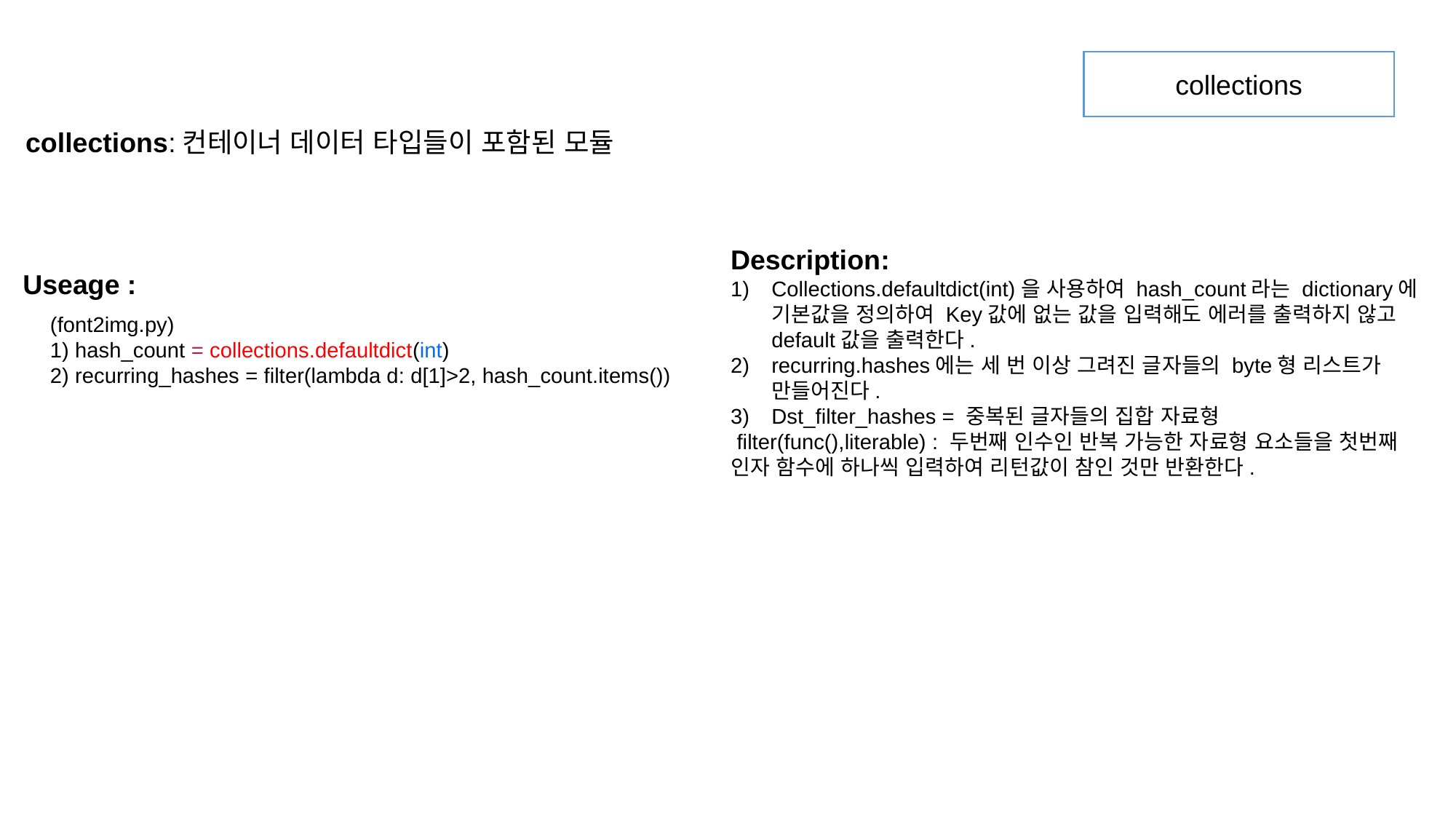

collections
collections:컨테이너 데이터 타입들이 포함된 모듈
Description:
Collections.defaultdict(int)을 사용하여 hash_count라는 dictionary에 기본값을 정의하여 Key값에 없는 값을 입력해도 에러를 출력하지 않고 default값을 출력한다.
recurring.hashes에는 세 번 이상 그려진 글자들의 byte형 리스트가 만들어진다.
Dst_filter_hashes = 중복된 글자들의 집합 자료형
 filter(func(),literable) : 두번째 인수인 반복 가능한 자료형 요소들을 첫번째 인자 함수에 하나씩 입력하여 리턴값이 참인 것만 반환한다.

Useage :
(font2img.py)
1) hash_count = collections.defaultdict(int)
2) recurring_hashes = filter(lambda d: d[1]>2, hash_count.items())